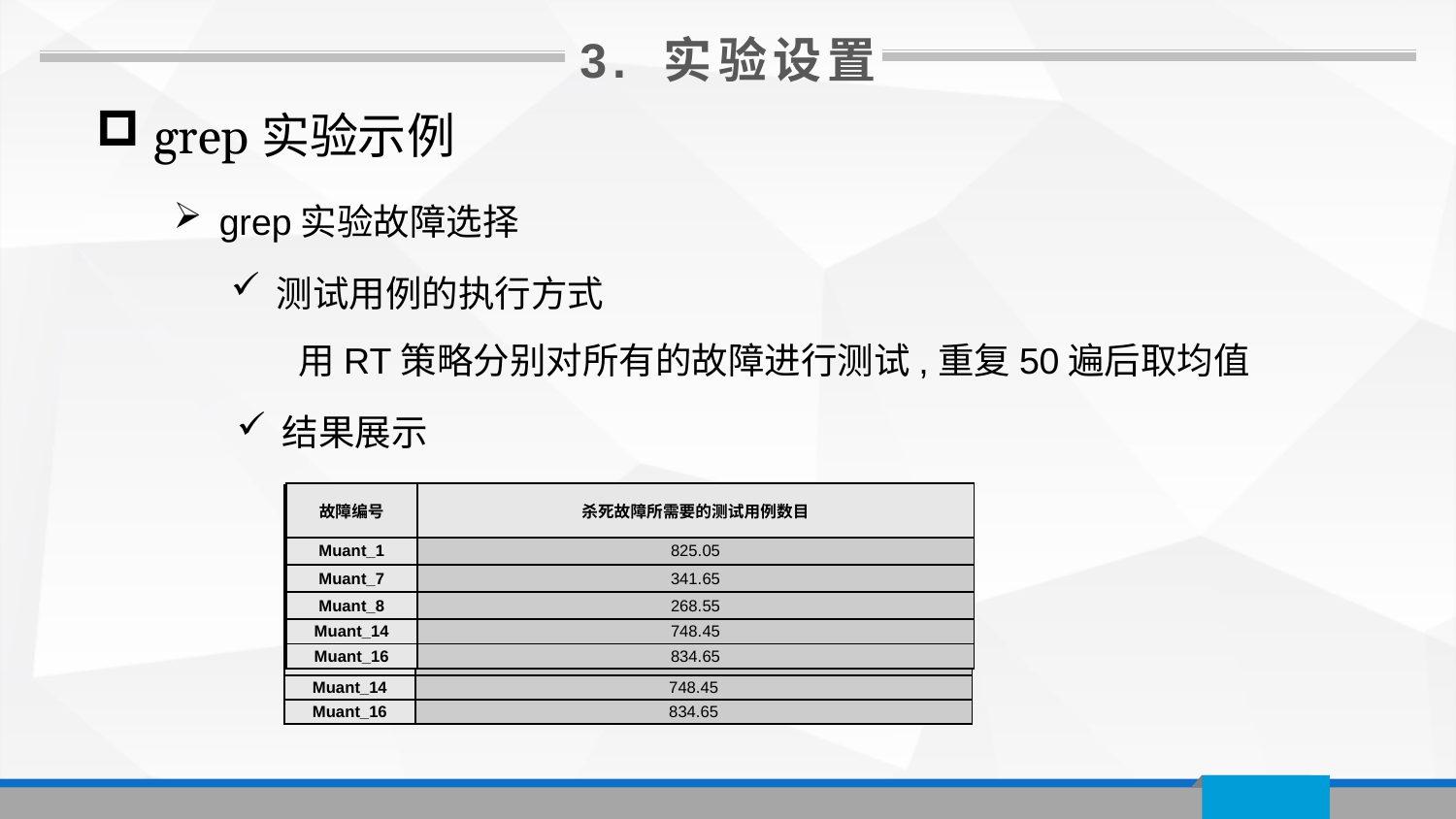

3. 实验设置

 grep实验示例
grep实验故障选择
测试用例的执行方式
用RT策略分别对所有的故障进行测试,重复50遍后取均值
结果展示

| 故障编号 | 杀死故障所需要的测试用例数目 |
| --- | --- |
| Muant\_1 | 825.05 |
| Muant\_7 | 341.65 |
| Muant\_8 | 268.55 |
| Muant\_14 | 748.45 |
| Muant\_16 | 834.65 |
| 故障编号 | 杀死变异体所需要的测试用例数目 |
| --- | --- |
| Muant\_1 | 825.05 |
| Muant\_3 | 3.30 |
| Muant\_7 | 341.65 |
| Muant\_8 | 268.55 |
| Muant\_11 | 1.10 |
| Muant\_14 | 748.45 |
| Muant\_16 | 834.65 |